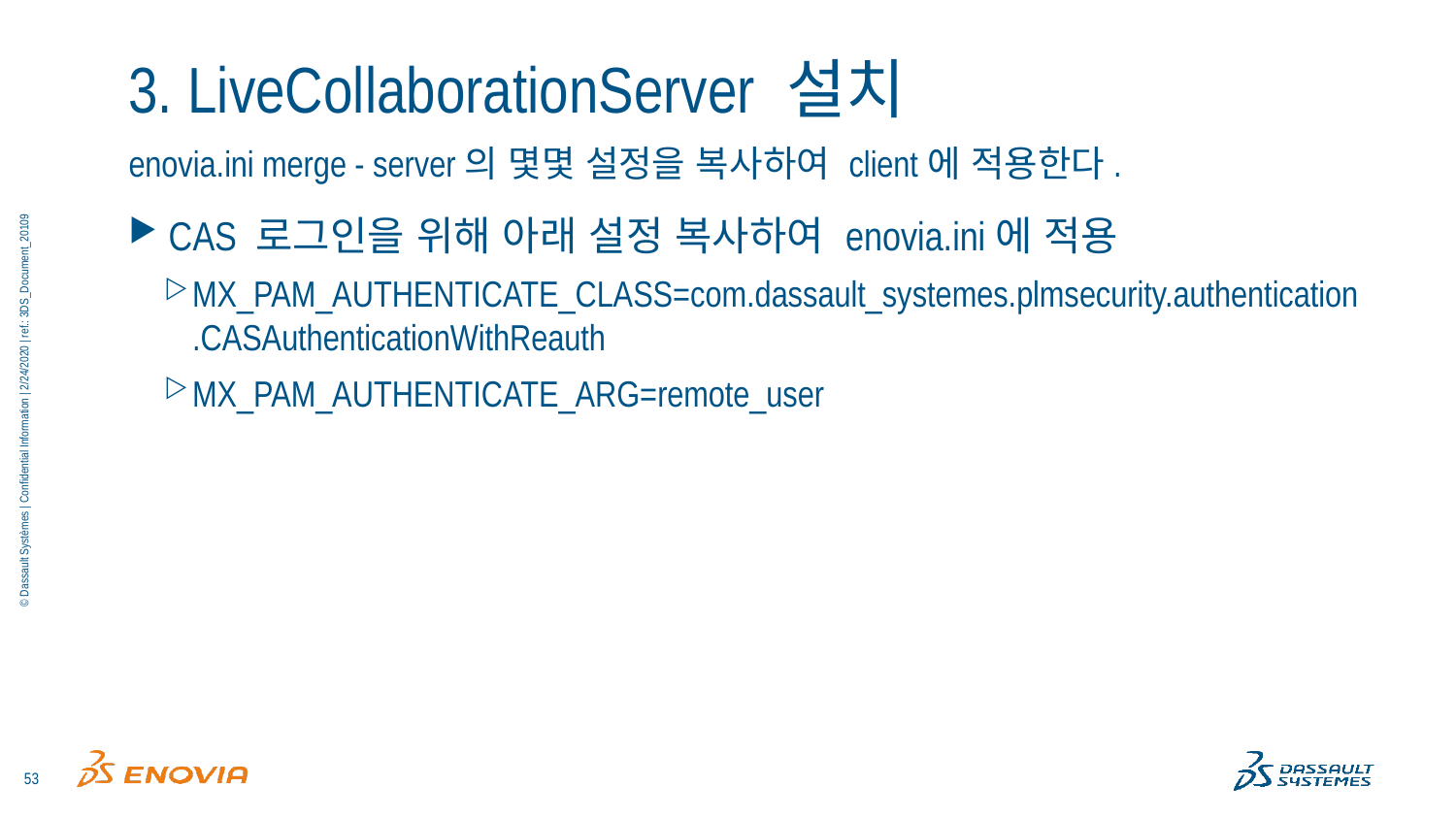

# 3. LiveCollaborationServer 설치
enovia.ini merge - server의 몇몇 설정을 복사하여 client에 적용한다.
CAS 로그인을 위해 아래 설정 복사하여 enovia.ini에 적용
MX_PAM_AUTHENTICATE_CLASS=com.dassault_systemes.plmsecurity.authentication.CASAuthenticationWithReauth
MX_PAM_AUTHENTICATE_ARG=remote_user